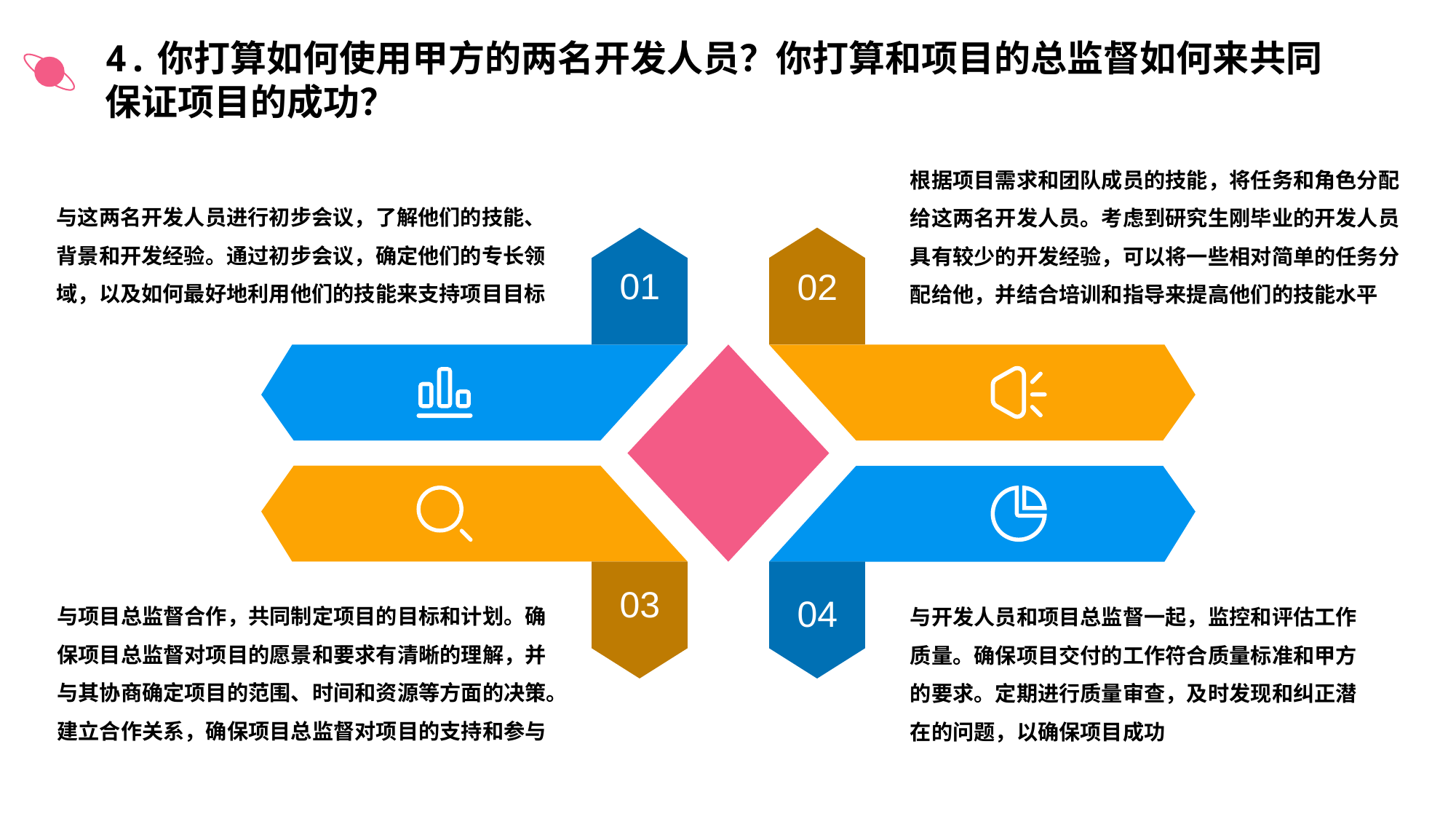

4.你打算如何使用甲方的两名开发人员？你打算和项目的总监督如何来共同保证项目的成功？
根据项目需求和团队成员的技能，将任务和角色分配给这两名开发人员。考虑到研究生刚毕业的开发人员具有较少的开发经验，可以将一些相对简单的任务分配给他，并结合培训和指导来提高他们的技能水平
与这两名开发人员进行初步会议，了解他们的技能、背景和开发经验。通过初步会议，确定他们的专长领域，以及如何最好地利用他们的技能来支持项目目标

01
02

03
与项目总监督合作，共同制定项目的目标和计划。确保项目总监督对项目的愿景和要求有清晰的理解，并与其协商确定项目的范围、时间和资源等方面的决策。建立合作关系，确保项目总监督对项目的支持和参与
04
与开发人员和项目总监督一起，监控和评估工作质量。确保项目交付的工作符合质量标准和甲方的要求。定期进行质量审查，及时发现和纠正潜在的问题，以确保项目成功